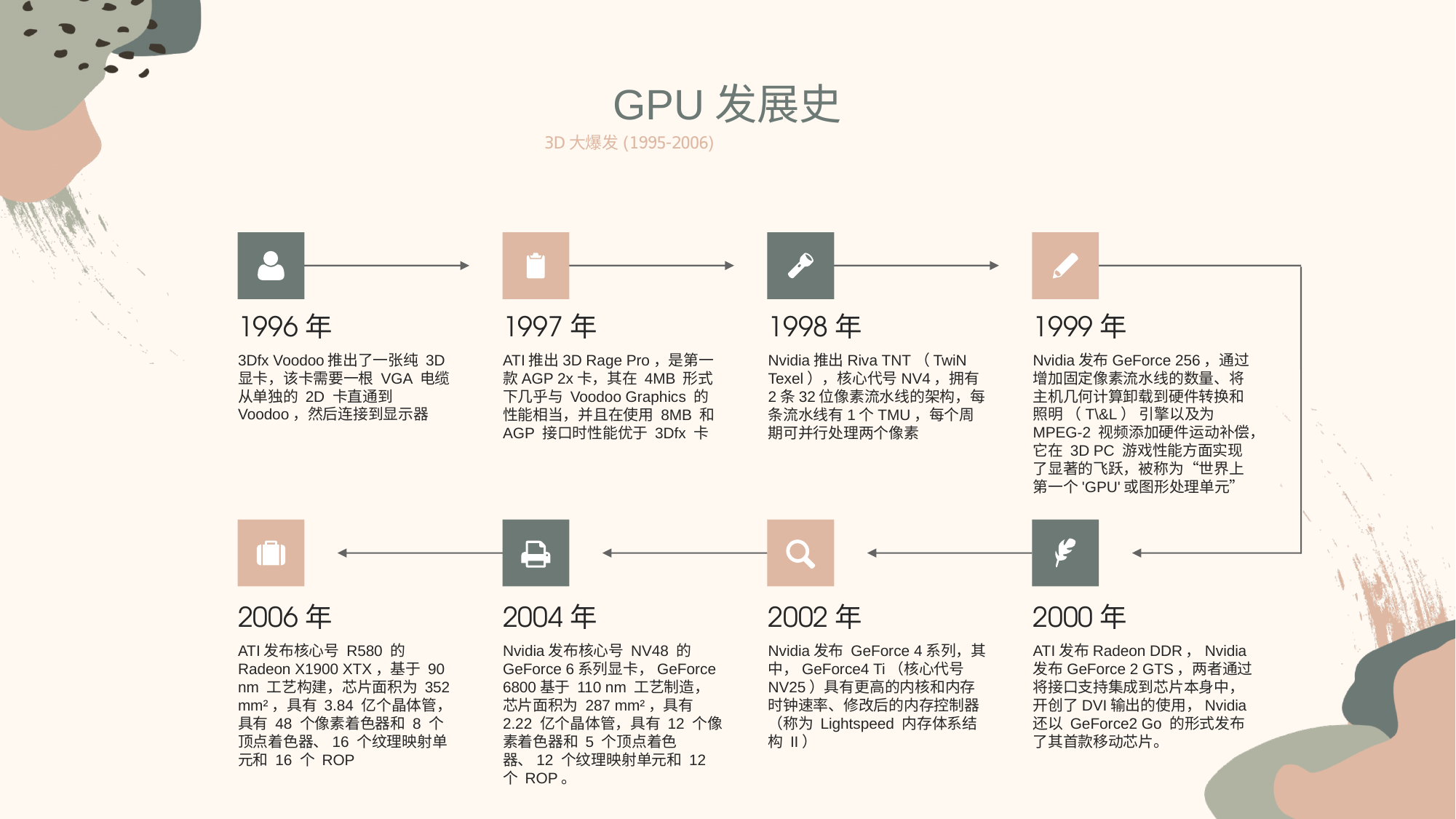

GPU发展史
3D大爆发(1995-2006)

1996年
1997年
1998年
1999年
3Dfx Voodoo推出了一张纯 3D 显卡，该卡需要一根 VGA 电缆从单独的 2D 卡直通到 Voodoo，然后连接到显示器
ATI推出3D Rage Pro，是第一款AGP 2x卡，其在 4MB 形式下几乎与 Voodoo Graphics 的性能相当，并且在使用 8MB 和 AGP 接口时性能优于 3Dfx 卡
Nvidia推出Riva TNT（TwiN Texel），核心代号NV4，拥有2条32位像素流水线的架构，每条流水线有1个TMU，每个周期可并行处理两个像素
Nvidia发布GeForce 256，通过增加固定像素流水线的数量、将主机几何计算卸载到硬件转换和照明 （T\&L） 引擎以及为 MPEG-2 视频添加硬件运动补偿，它在 3D PC 游戏性能方面实现了显著的飞跃，被称为“世界上第一个'GPU'或图形处理单元”

2006年
2004年
2002年
2000年
ATI发布核心号 R580 的Radeon X1900 XTX，基于 90 nm 工艺构建，芯片面积为 352 mm²，具有 3.84 亿个晶体管，具有 48 个像素着色器和 8 个顶点着色器、16 个纹理映射单元和 16 个 ROP
Nvidia发布核心号 NV48 的GeForce 6系列显卡，GeForce 6800基于 110 nm 工艺制造，芯片面积为 287 mm²，具有 2.22 亿个晶体管，具有 12 个像素着色器和 5 个顶点着色器、12 个纹理映射单元和 12 个 ROP。
Nvidia发布 GeForce 4系列，其中，GeForce4 Ti（核心代号NV25）具有更高的内核和内存时钟速率、修改后的内存控制器（称为 Lightspeed 内存体系结构 II）
ATI发布Radeon DDR，Nvidia发布GeForce 2 GTS，两者通过将接口支持集成到芯片本身中，开创了DVI输出的使用，Nvidia 还以 GeForce2 Go 的形式发布了其首款移动芯片。